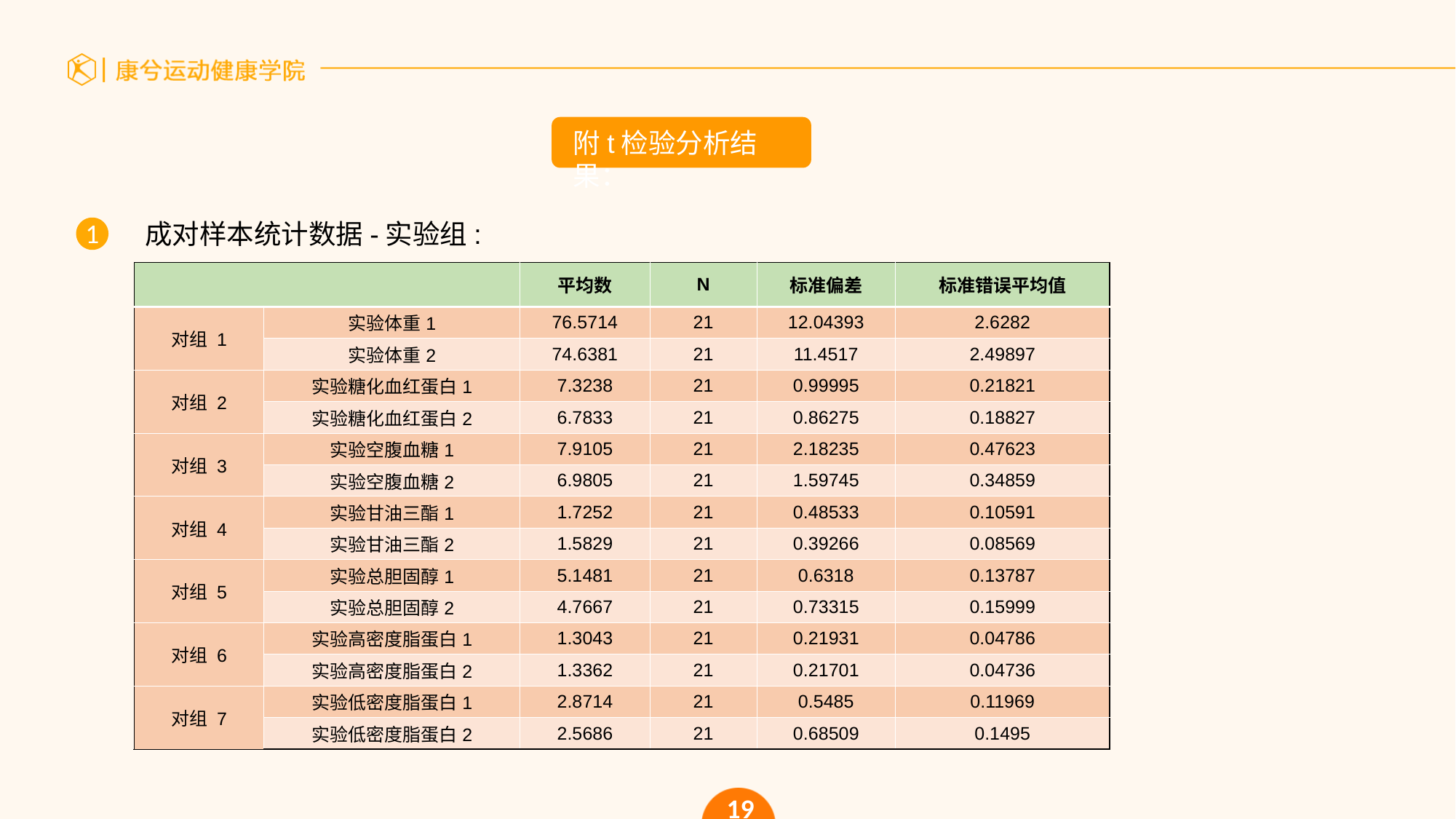

附t检验分析结果：
1

成对样本统计数据-实验组:
|  |  | 平均数 | N | 标准偏差 | 标准错误平均值 |
| --- | --- | --- | --- | --- | --- |
| 对组 1 | 实验体重1 | 76.5714 | 21 | 12.04393 | 2.6282 |
|  | 实验体重2 | 74.6381 | 21 | 11.4517 | 2.49897 |
| 对组 2 | 实验糖化血红蛋白1 | 7.3238 | 21 | 0.99995 | 0.21821 |
|  | 实验糖化血红蛋白2 | 6.7833 | 21 | 0.86275 | 0.18827 |
| 对组 3 | 实验空腹血糖1 | 7.9105 | 21 | 2.18235 | 0.47623 |
|  | 实验空腹血糖2 | 6.9805 | 21 | 1.59745 | 0.34859 |
| 对组 4 | 实验甘油三酯1 | 1.7252 | 21 | 0.48533 | 0.10591 |
|  | 实验甘油三酯2 | 1.5829 | 21 | 0.39266 | 0.08569 |
| 对组 5 | 实验总胆固醇1 | 5.1481 | 21 | 0.6318 | 0.13787 |
|  | 实验总胆固醇2 | 4.7667 | 21 | 0.73315 | 0.15999 |
| 对组 6 | 实验高密度脂蛋白1 | 1.3043 | 21 | 0.21931 | 0.04786 |
|  | 实验高密度脂蛋白2 | 1.3362 | 21 | 0.21701 | 0.04736 |
| 对组 7 | 实验低密度脂蛋白1 | 2.8714 | 21 | 0.5485 | 0.11969 |
|  | 实验低密度脂蛋白2 | 2.5686 | 21 | 0.68509 | 0.1495 |
19